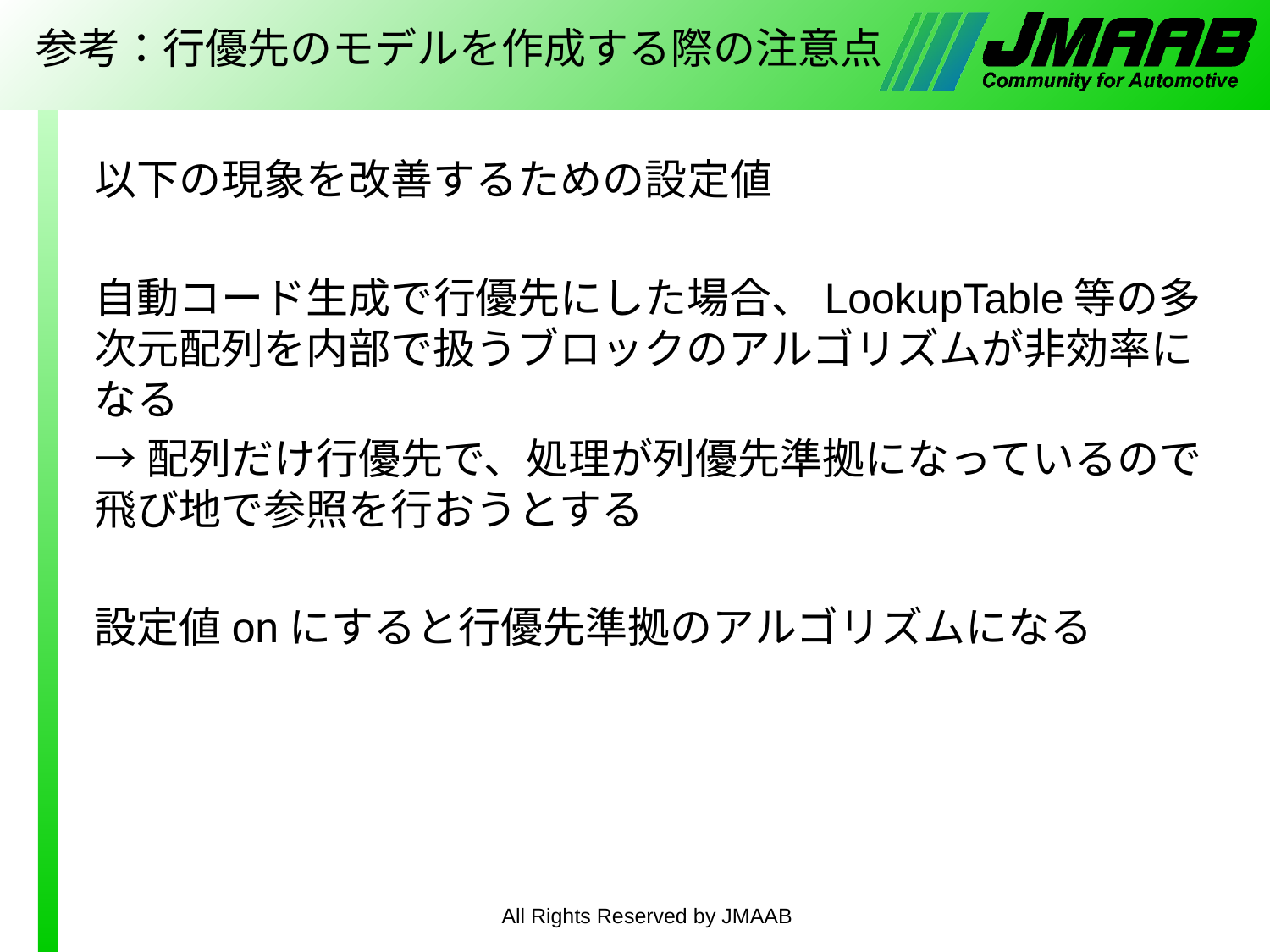

# 参考：行優先のモデルを作成する際の注意点
以下の現象を改善するための設定値

自動コード生成で行優先にした場合、LookupTable等の多次元配列を内部で扱うブロックのアルゴリズムが非効率になる
→配列だけ行優先で、処理が列優先準拠になっているので飛び地で参照を行おうとする

設定値onにすると行優先準拠のアルゴリズムになる